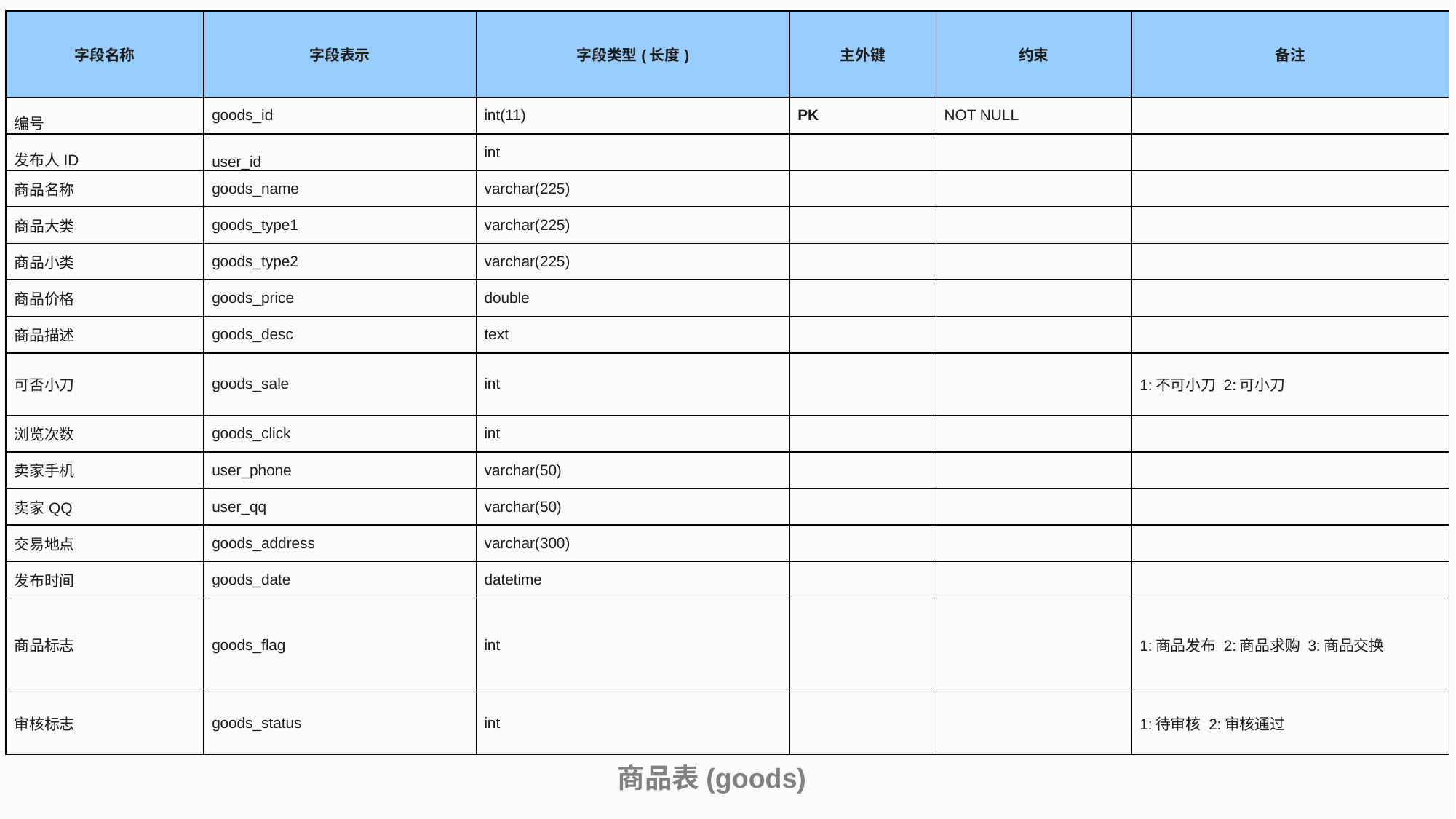

| 字段名称 | 字段表示 | 字段类型(长度) | 主外键 | 约束 | 备注 |
| --- | --- | --- | --- | --- | --- |
| 编号 | goods\_id | int(11) | PK | NOT NULL |  |
| 发布人ID | user\_id | int |  |  |  |
| 商品名称 | goods\_name | varchar(225) |  |  |  |
| 商品大类 | goods\_type1 | varchar(225) |  |  |  |
| 商品小类 | goods\_type2 | varchar(225) |  |  |  |
| 商品价格 | goods\_price | double |  |  |  |
| 商品描述 | goods\_desc | text |  |  |  |
| 可否小刀 | goods\_sale | int |  |  | 1:不可小刀 2:可小刀 |
| 浏览次数 | goods\_click | int |  |  |  |
| 卖家手机 | user\_phone | varchar(50) |  |  |  |
| 卖家QQ | user\_qq | varchar(50) |  |  |  |
| 交易地点 | goods\_address | varchar(300) |  |  |  |
| 发布时间 | goods\_date | datetime |  |  |  |
| 商品标志 | goods\_flag | int |  |  | 1:商品发布 2:商品求购 3:商品交换 |
| 审核标志 | goods\_status | int |  |  | 1:待审核 2:审核通过 |
商品表(goods)